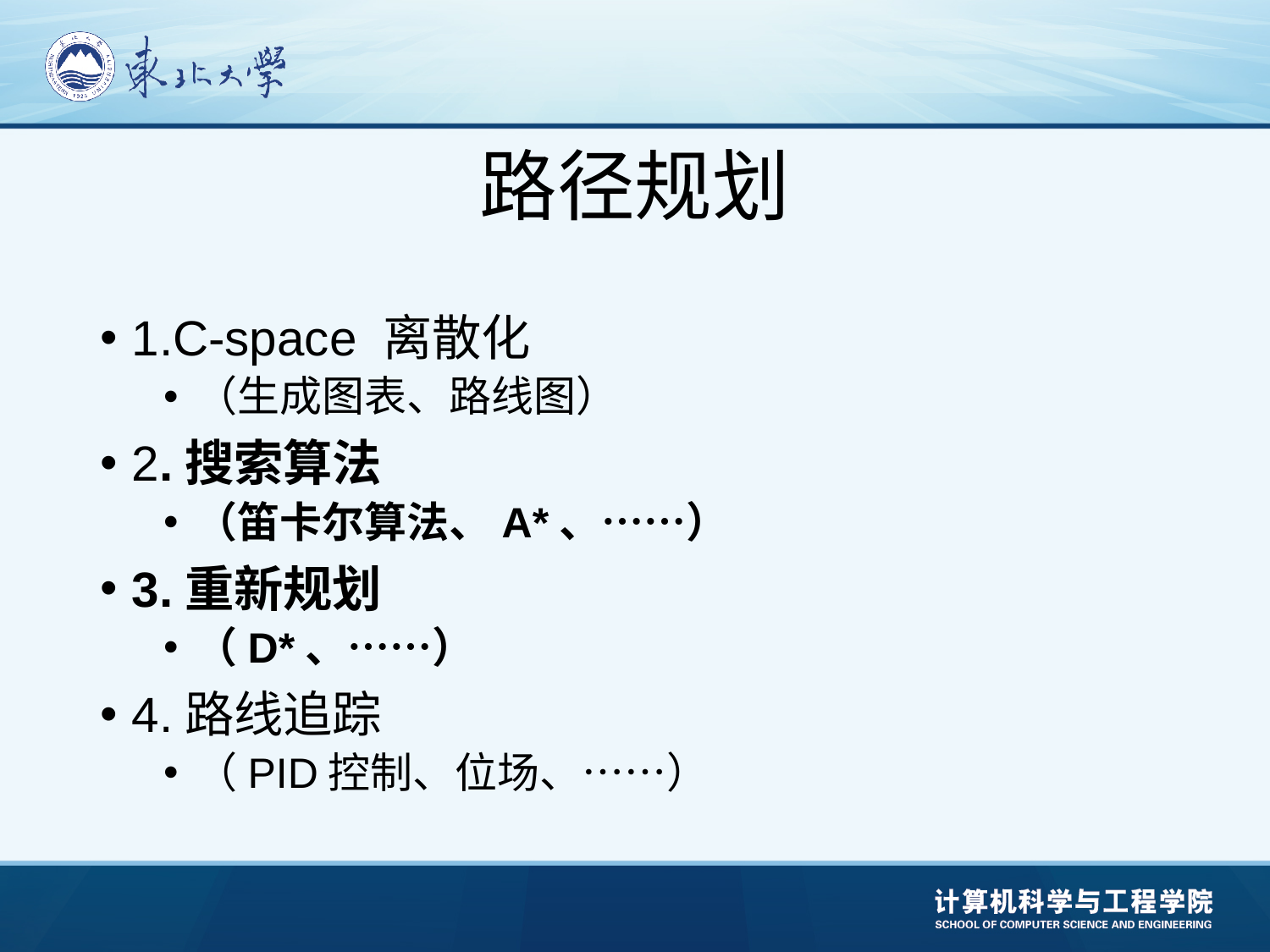

# 路径规划
1.C-space 离散化
（生成图表、路线图）
2.搜索算法
（笛卡尔算法、A*、……）
3.重新规划
（D*、……）
4.路线追踪
（PID控制、位场、……）